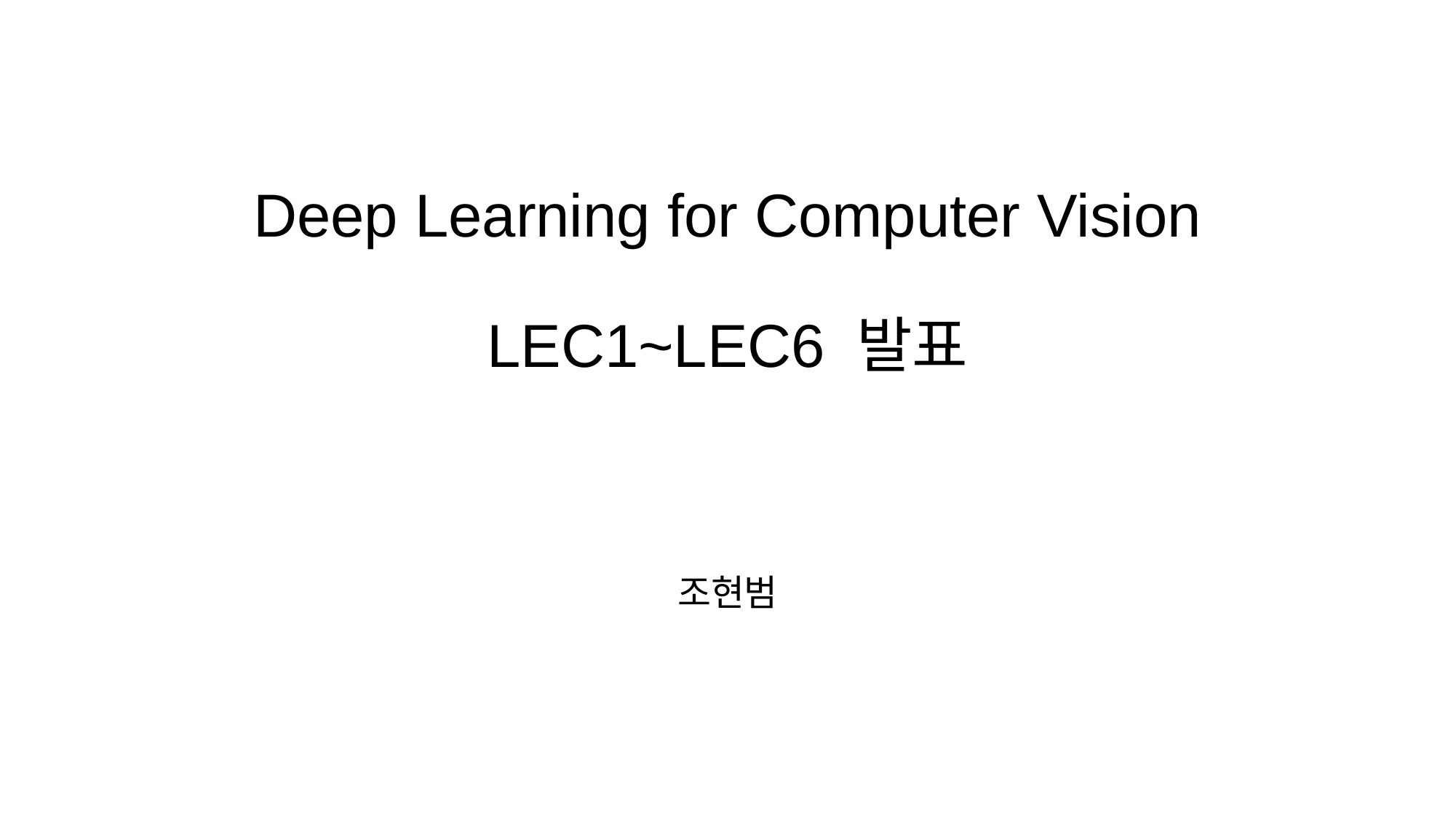

# Deep Learning for Computer Vision LEC1~LEC6 발표
조현범